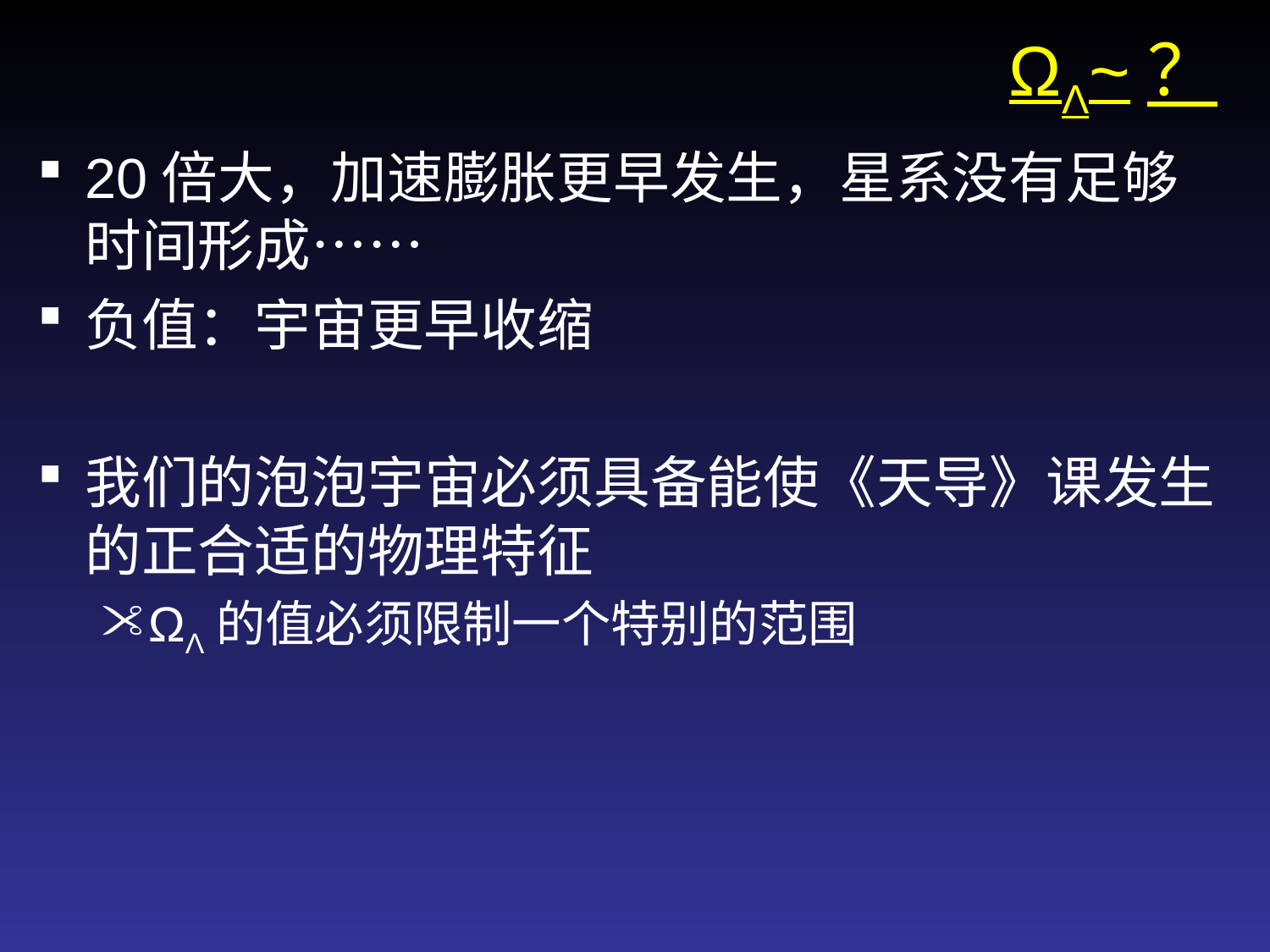

# ΩΛ~？
20倍大，加速膨胀更早发生，星系没有足够时间形成……
负值：宇宙更早收缩

我们的泡泡宇宙必须具备能使《天导》课发生的正合适的物理特征
ΩΛ的值必须限制一个特别的范围